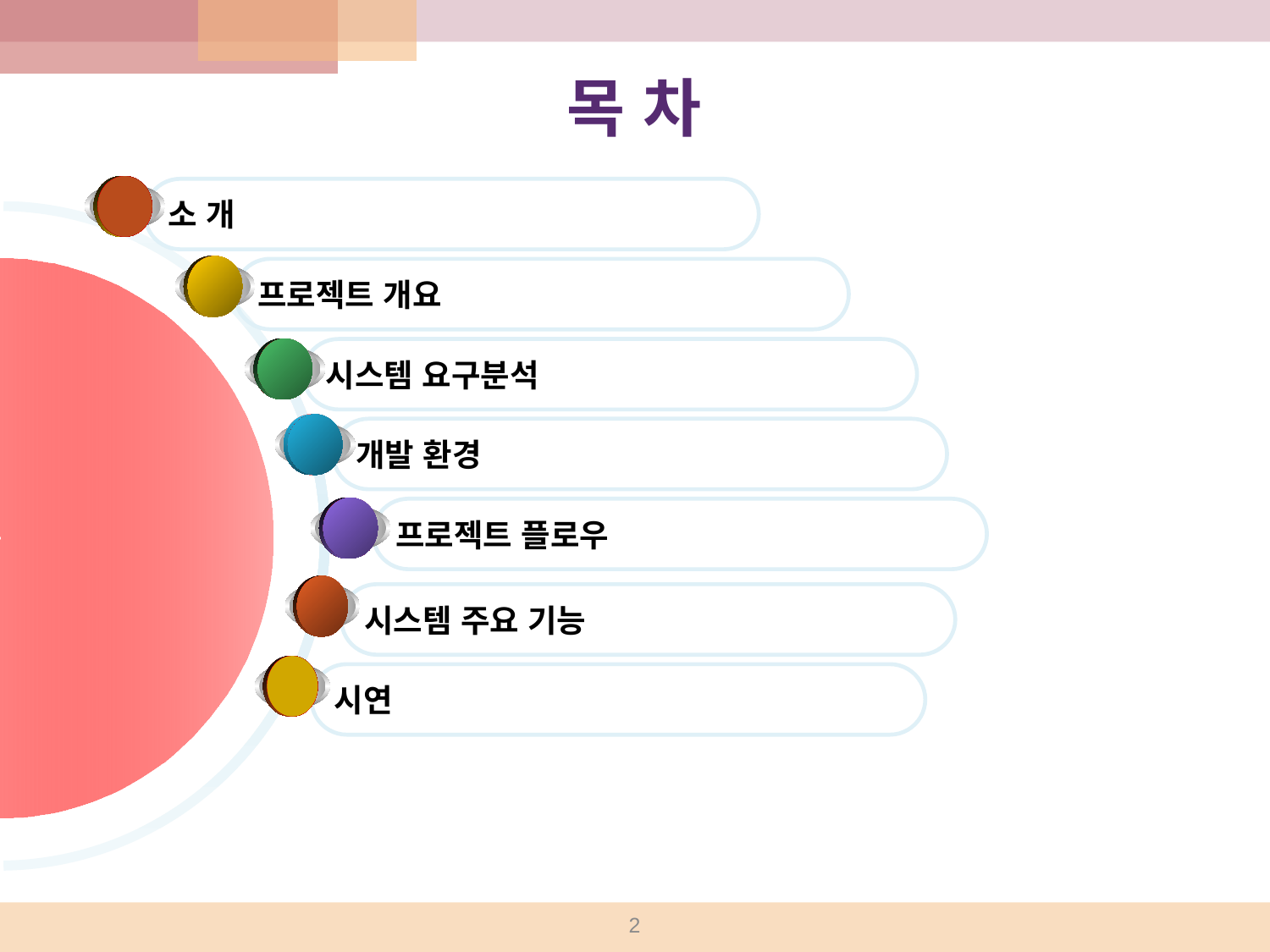

# 목 차

소 개

프로젝트 개요

시스템 요구분석

개발 환경

프로젝트 플로우

시스템 주요 기능

시연
2